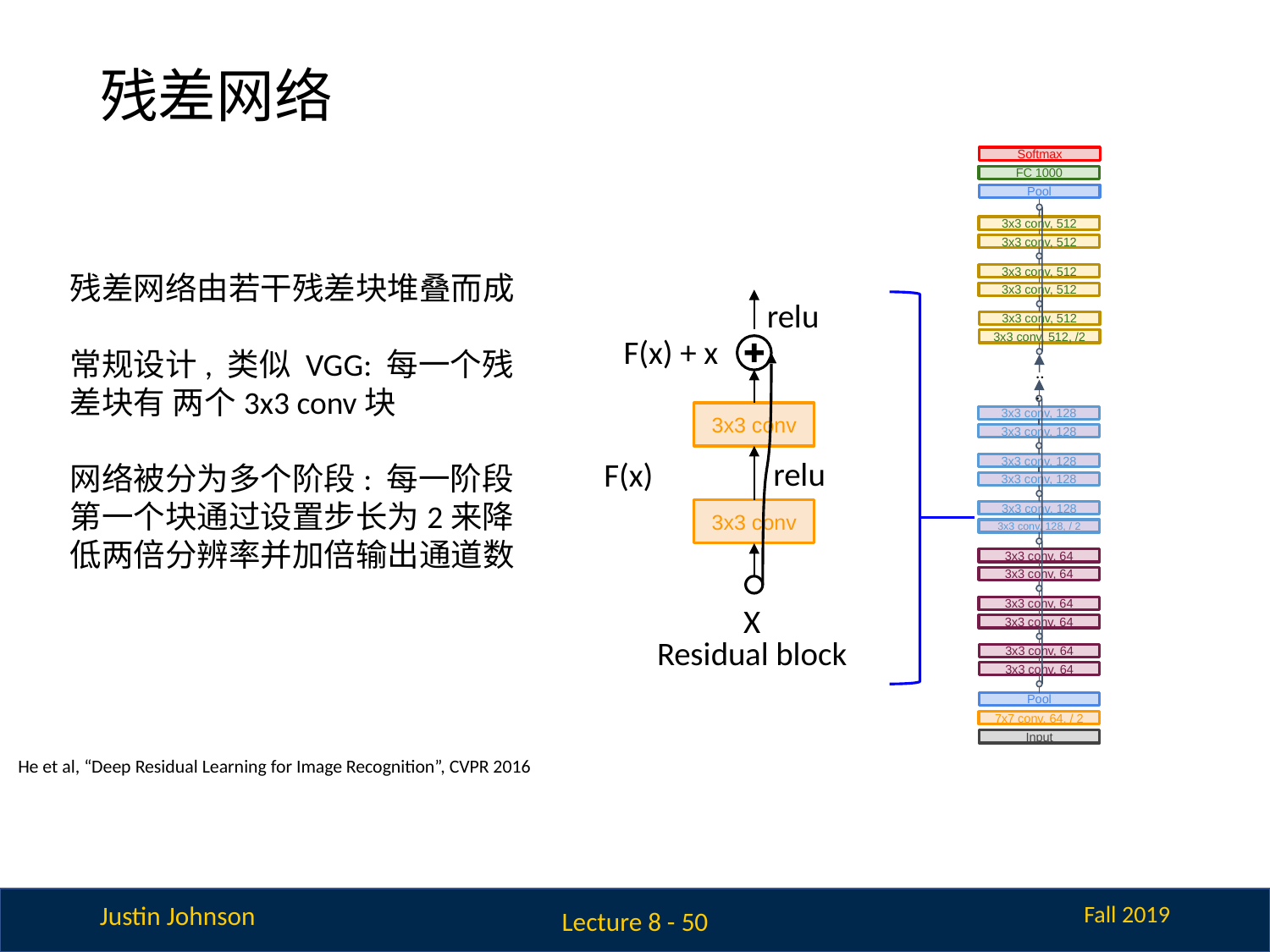

# 残差网络
Softmax
FC 1000
Pool

3x3 conv, 512
3x3 conv, 512

残差网络由若干残差块堆叠而成

常规设计, 类似 VGG: 每一个残差块有 两个3x3 conv块

网络被分为多个阶段: 每一阶段第一个块通过设置步长为2来降低两倍分辨率并加倍输出通道数
3x3 conv, 512
3x3 conv, 512
relu
F(x) + x

3x3 conv
F(x)
relu
3x3 conv

X

Residual block

3x3 conv, 512
3x3 conv, 512, /2

...

3x3 conv, 128
3x3 conv, 128

3x3 conv, 128
3x3 conv, 128

3x3 conv, 128
3x3 conv, 128, / 2

3x3 conv, 64
3x3 conv, 64

3x3 conv, 64
3x3 conv, 64

3x3 conv, 64
3x3 conv, 64

Pool
7x7 conv, 64, / 2
Input
He et al, “Deep Residual Learning for Image Recognition”, CVPR 2016
Lecture 8 - 50